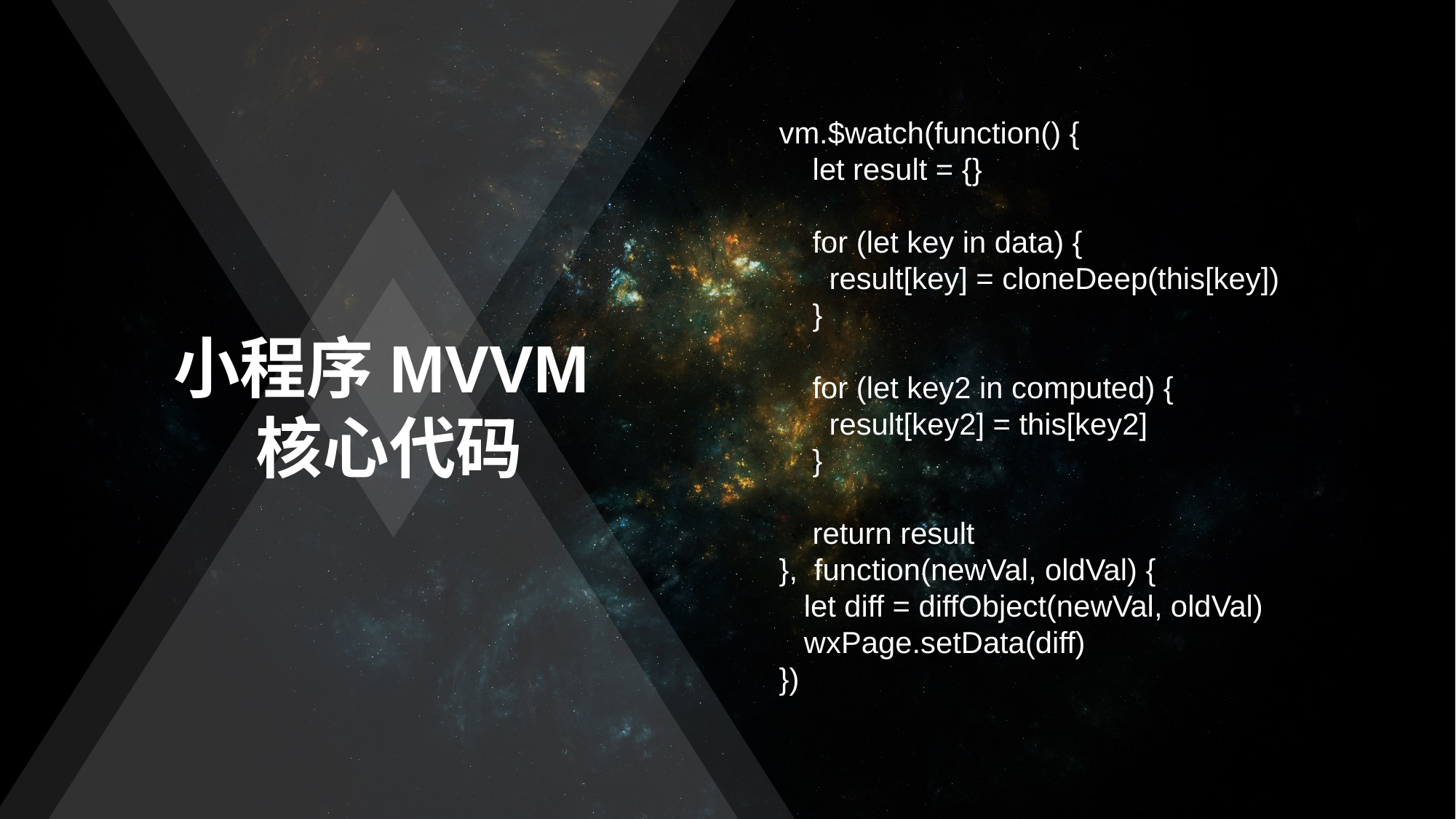

vm.$watch(function() {
    let result = {}

    for (let key in data) {
      result[key] = cloneDeep(this[key])
    }

    for (let key2 in computed) {
      result[key2] = this[key2]
    }

    return result
},  function(newVal, oldVal) {
   let diff = diffObject(newVal, oldVal)
   wxPage.setData(diff)
})
小程序MVVM核心代码